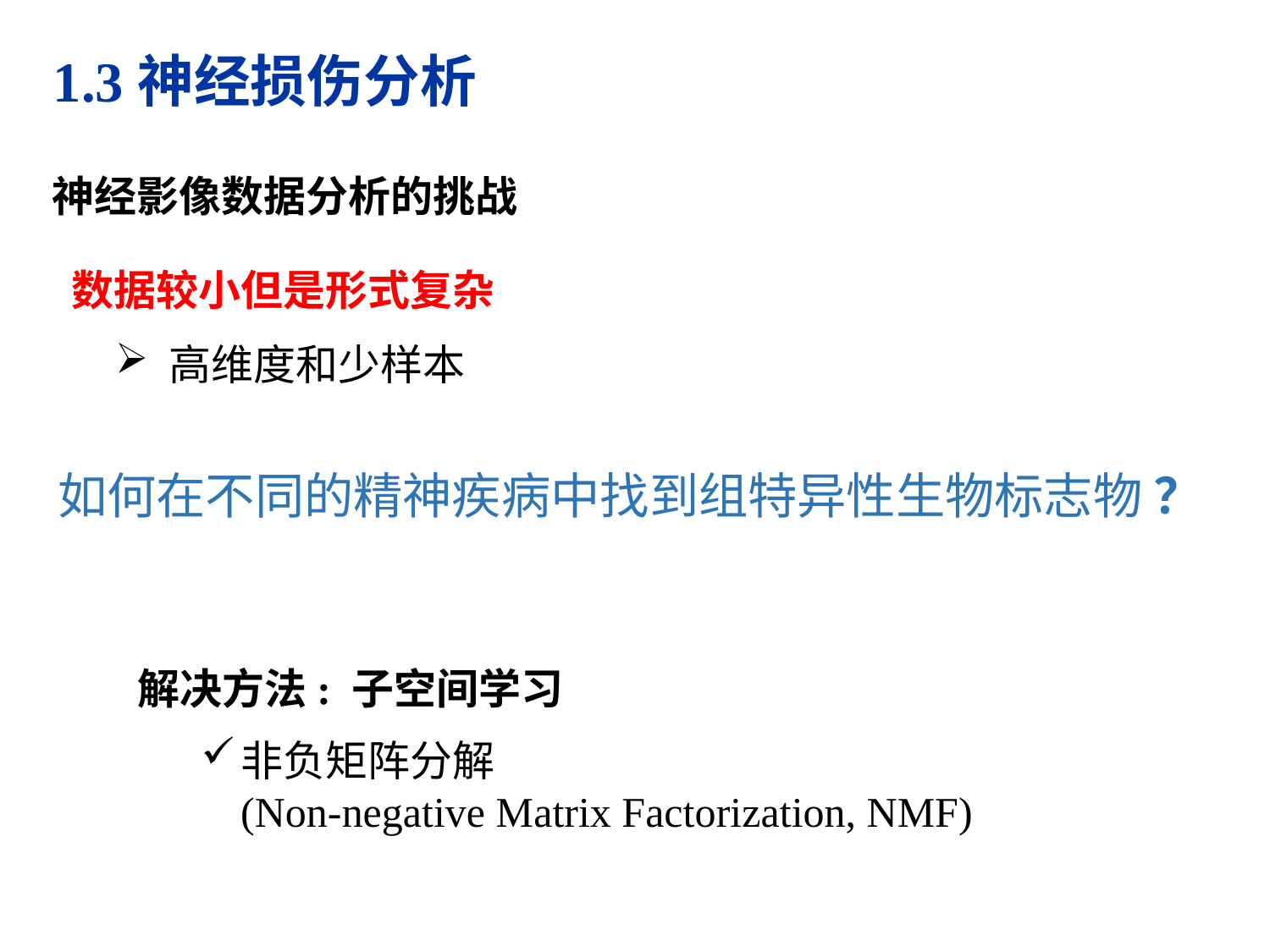

1.3神经损伤分析
神经影像数据分析的挑战
 数据较小但是形式复杂
 高维度和少样本
如何在不同的精神疾病中找到组特异性生物标志物 ？
解决方法: 子空间学习
非负矩阵分解
(Non-negative Matrix Factorization, NMF)